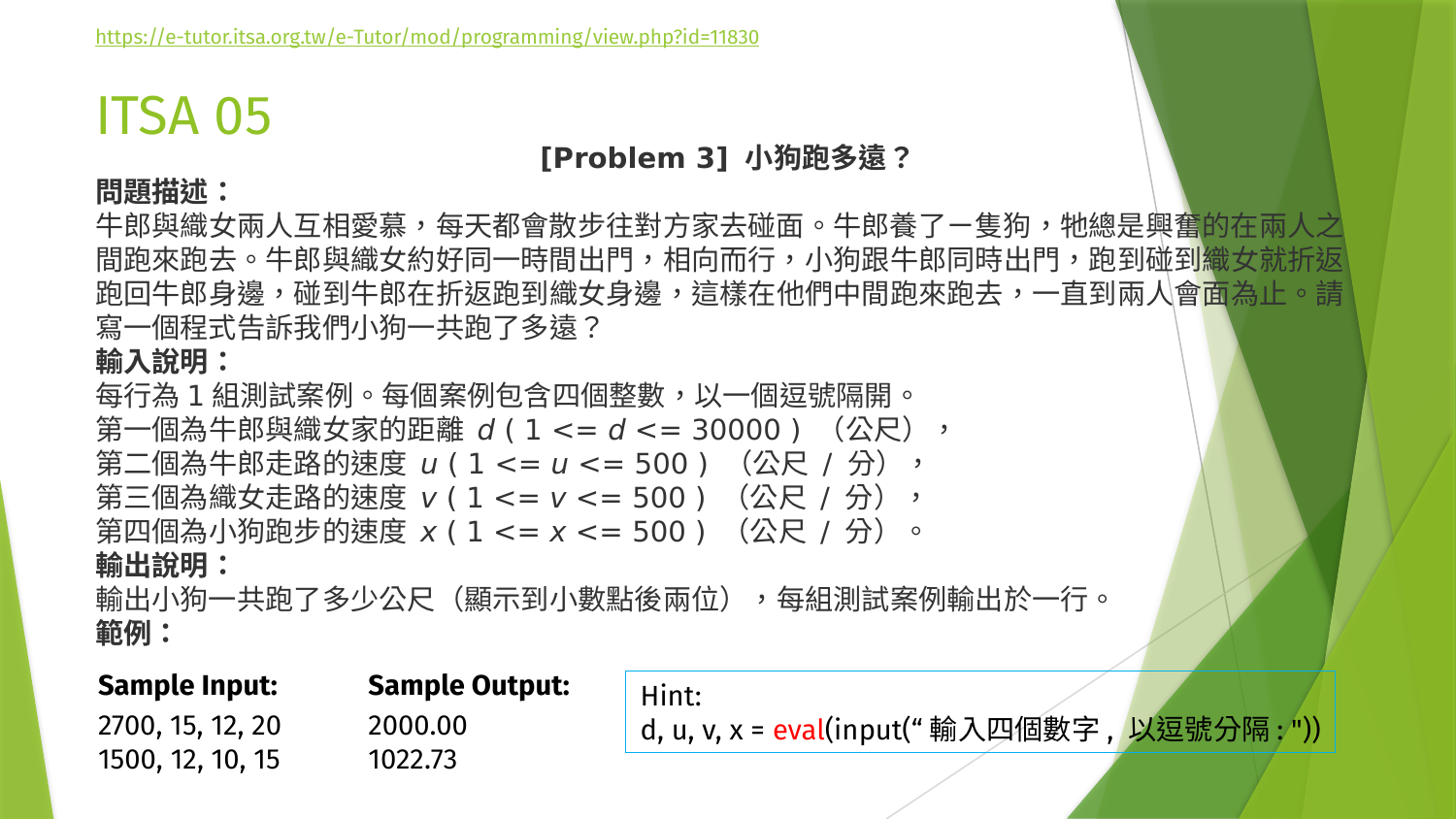

https://e-tutor.itsa.org.tw/e-Tutor/mod/programming/view.php?id=11830
# ITSA 05
[Problem 3] 小狗跑多遠？
問題描述：
牛郎與織女兩人互相愛慕，每天都會散步往對方家去碰面。牛郎養了ㄧ隻狗，牠總是興奮的在兩人之間跑來跑去。牛郎與織女約好同一時間出門，相向而行，小狗跟牛郎同時出門，跑到碰到織女就折返跑回牛郎身邊，碰到牛郎在折返跑到織女身邊，這樣在他們中間跑來跑去，一直到兩人會面為止。請寫一個程式告訴我們小狗一共跑了多遠？
輸入說明：
每行為1組測試案例。每個案例包含四個整數，以一個逗號隔開。
第一個為牛郎與織女家的距離 d ( 1 <= d <= 30000 ) （公尺），
第二個為牛郎走路的速度 u ( 1 <= u <= 500 ) （公尺 / 分），
第三個為織女走路的速度 v ( 1 <= v <= 500 ) （公尺 / 分），
第四個為小狗跑步的速度 x ( 1 <= x <= 500 ) （公尺 / 分）。
輸出說明：
輸出小狗一共跑了多少公尺（顯示到小數點後兩位），每組測試案例輸出於一行。
範例：
| Sample Input: | Sample Output: |
| --- | --- |
| 2700, 15, 12, 20 1500, 12, 10, 15 | 2000.00 1022.73 |
Hint:
d, u, v, x = eval(input(“輸入四個數字, 以逗號分隔: "))